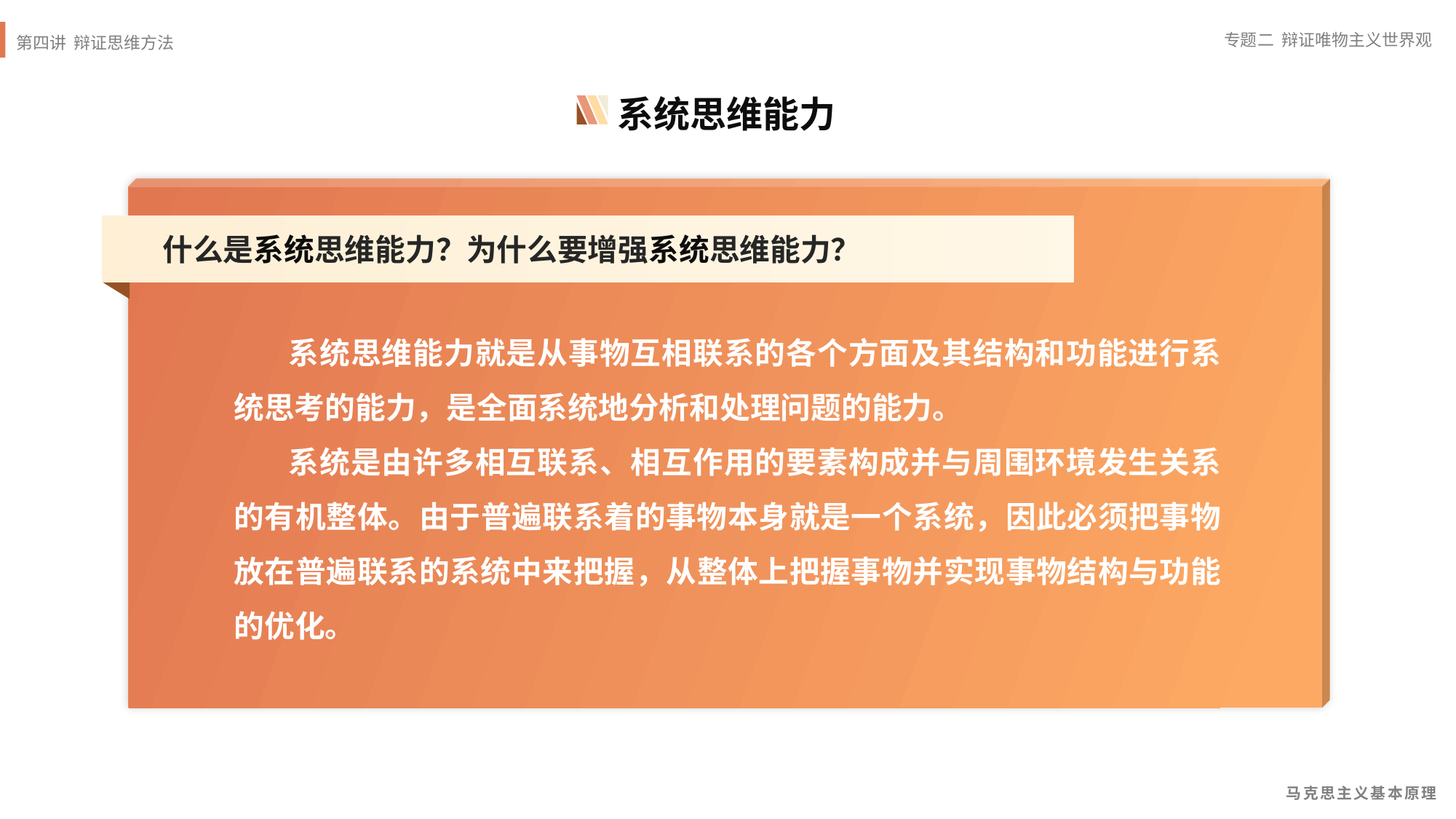

系统思维能力

什么是系统思维能力？为什么要增强系统思维能力？

系统思维能力就是从事物互相联系的各个方面及其结构和功能进行系统思考的能力，是全面系统地分析和处理问题的能力。
系统是由许多相互联系、相互作用的要素构成并与周围环境发生关系的有机整体。由于普遍联系着的事物本身就是一个系统，因此必须把事物放在普遍联系的系统中来把握，从整体上把握事物并实现事物结构与功能的优化。